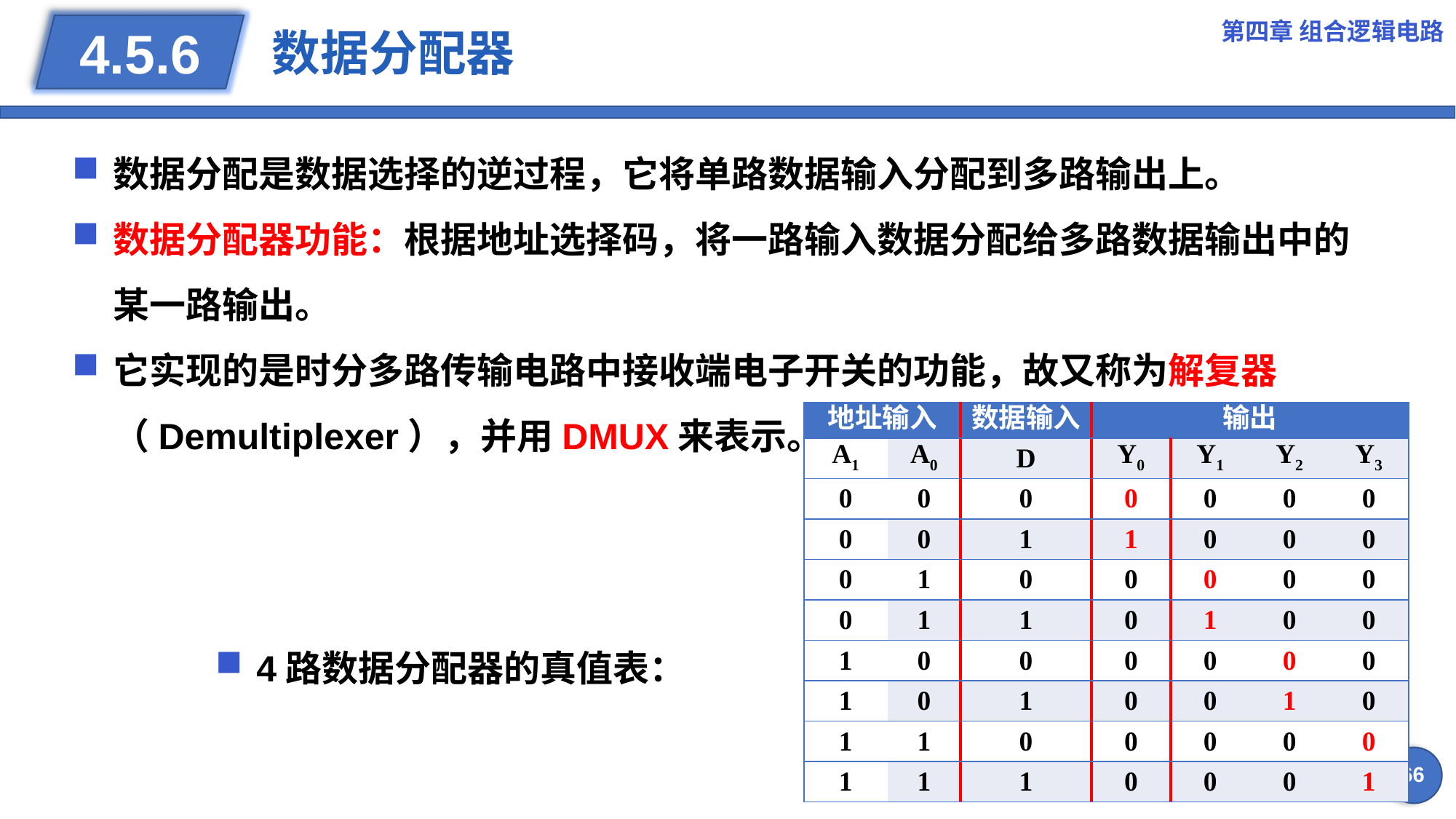

第四章 组合逻辑电路
# 数据分配器
4.5.6
数据分配是数据选择的逆过程，它将单路数据输入分配到多路输出上。
数据分配器功能：根据地址选择码，将一路输入数据分配给多路数据输出中的某一路输出。
它实现的是时分多路传输电路中接收端电子开关的功能，故又称为解复器（Demultiplexer），并用DMUX来表示。
| 地址输入 |  | 数据输入 | 输出 |  |  |  |
| --- | --- | --- | --- | --- | --- | --- |
| A1 | A0 | D | Y0 | Y1 | Y2 | Y3 |
| 0 | 0 | 0 | 0 | 0 | 0 | 0 |
| 0 | 0 | 1 | 1 | 0 | 0 | 0 |
| 0 | 1 | 0 | 0 | 0 | 0 | 0 |
| 0 | 1 | 1 | 0 | 1 | 0 | 0 |
| 1 | 0 | 0 | 0 | 0 | 0 | 0 |
| 1 | 0 | 1 | 0 | 0 | 1 | 0 |
| 1 | 1 | 0 | 0 | 0 | 0 | 0 |
| 1 | 1 | 1 | 0 | 0 | 0 | 1 |
4路数据分配器的真值表：
66